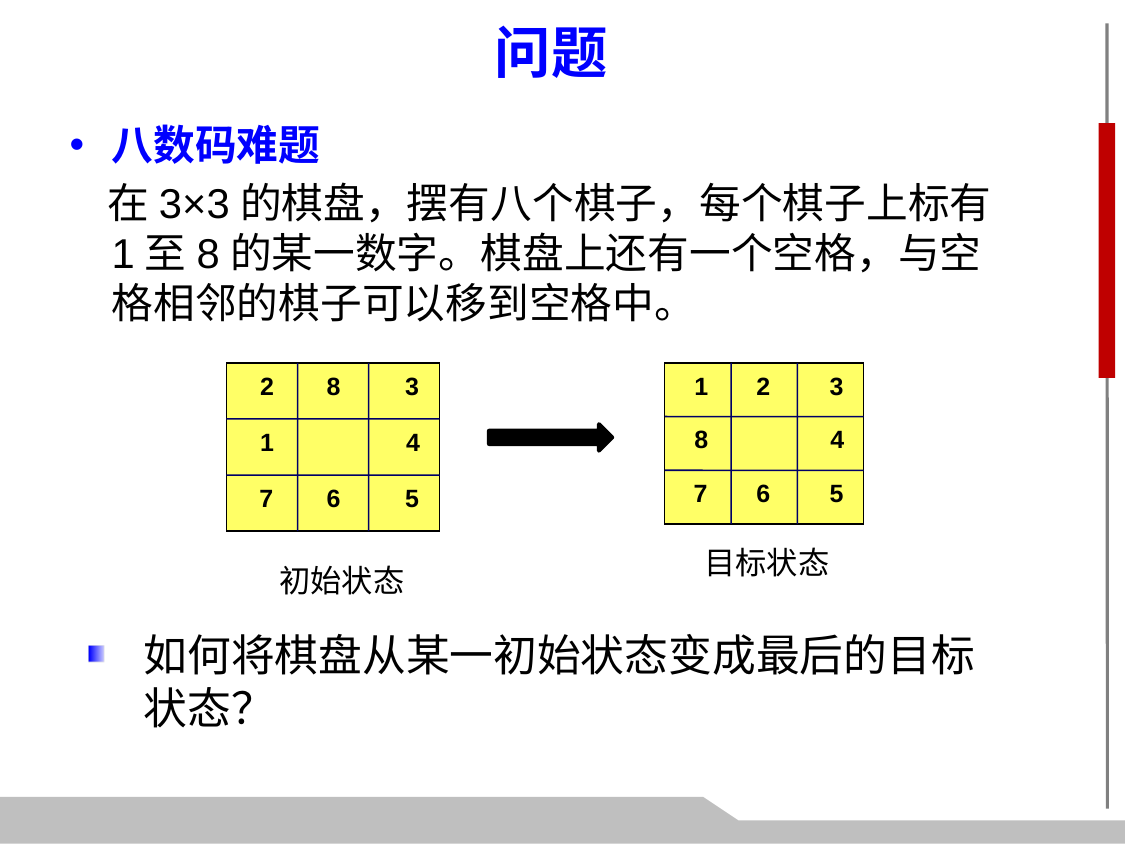

问题
八数码难题
   在3×3的棋盘，摆有八个棋子，每个棋子上标有1至8的某一数字。棋盘上还有一个空格，与空格相邻的棋子可以移到空格中。

2
8
3
1
4
7
6
5
初始状态

1
2
3
8
4
7
6
5
目标状态

如何将棋盘从某一初始状态变成最后的目标状态？